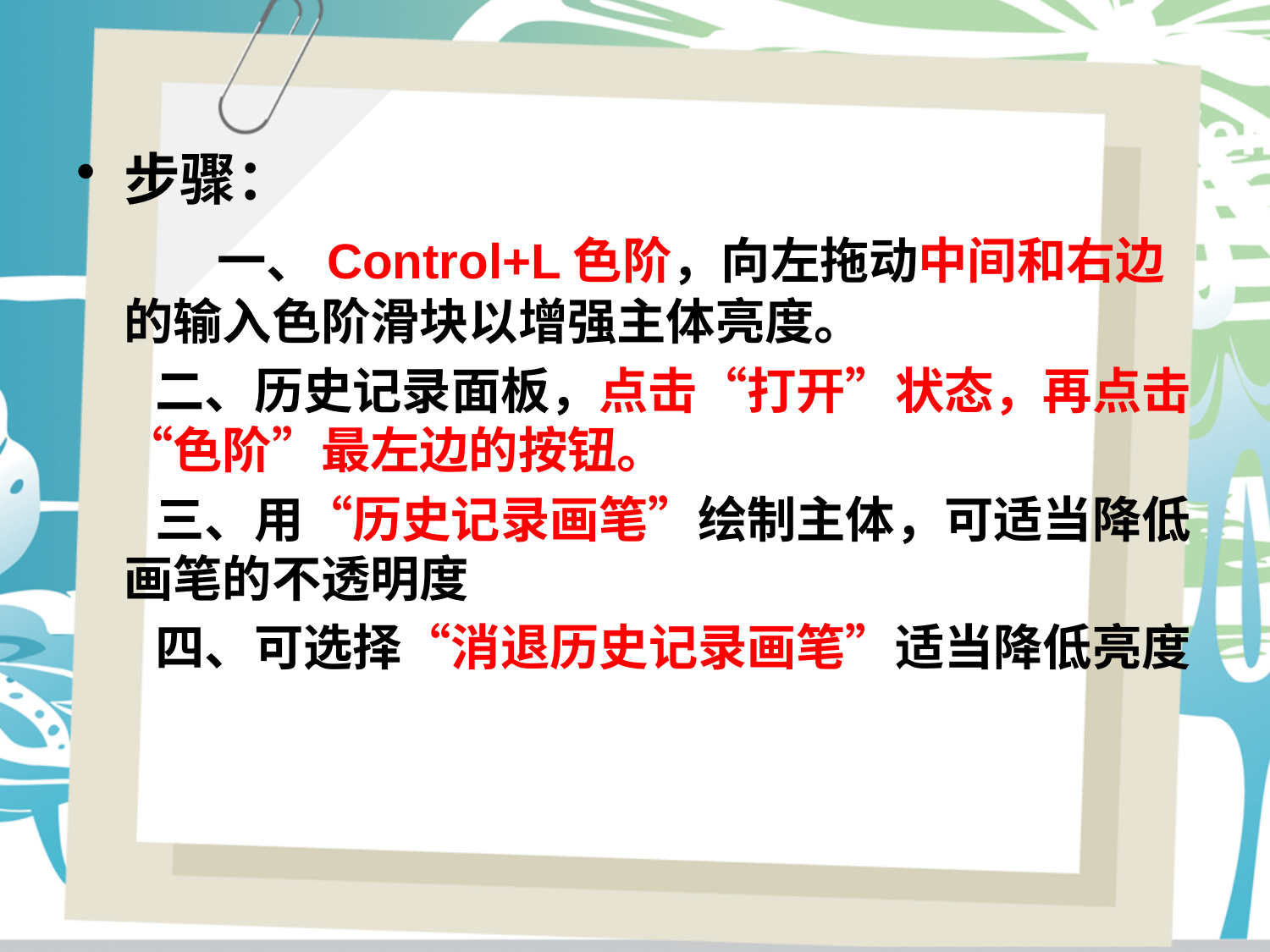

步骤：
          一、Control+L色阶，向左拖动中间和右边的输入色阶滑块以增强主体亮度。
      二、历史记录面板，点击“打开”状态，再点击“色阶”最左边的按钮。
      三、用“历史记录画笔”绘制主体，可适当降低画笔的不透明度
      四、可选择“消退历史记录画笔”适当降低亮度